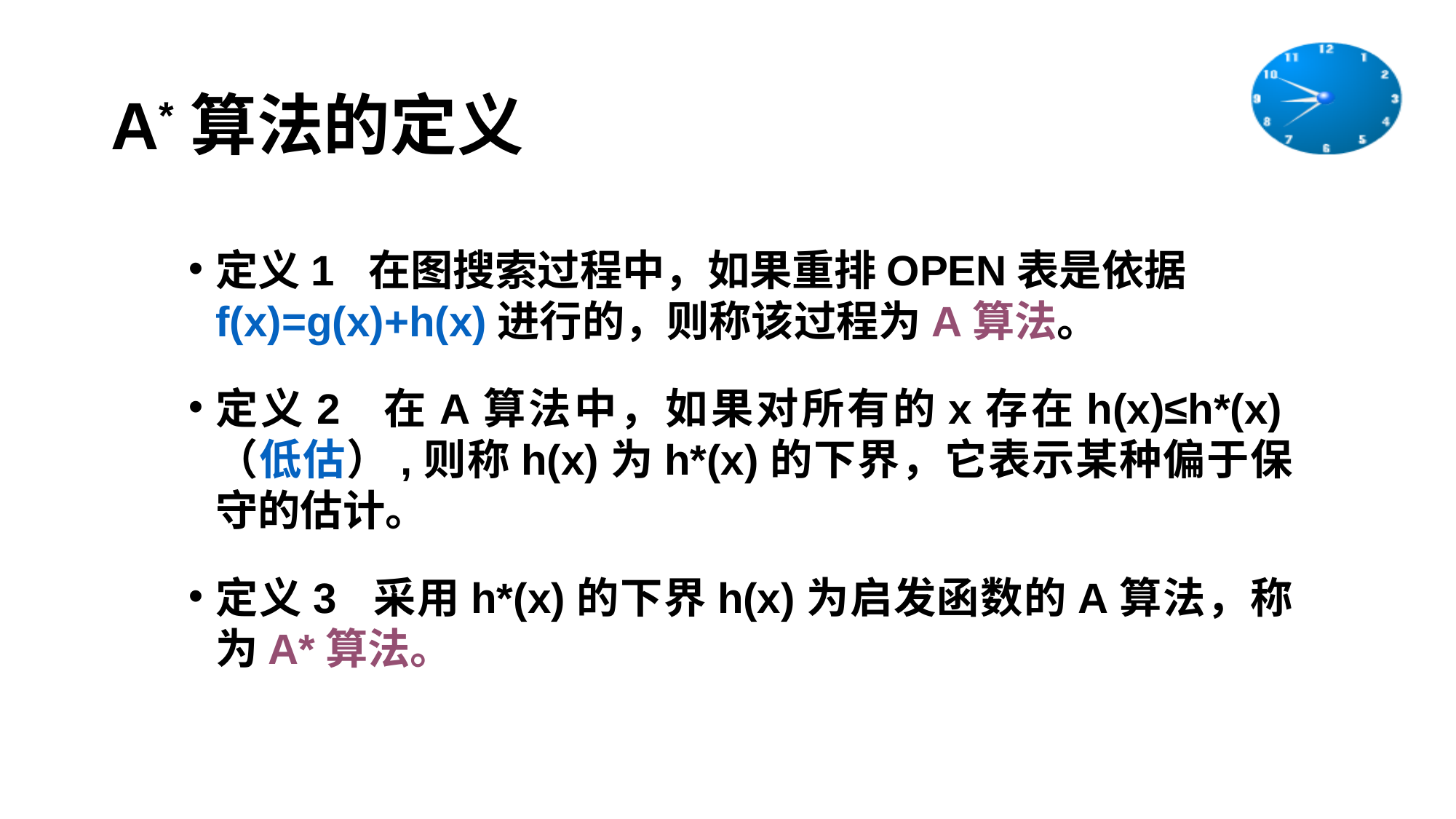

# A*算法的定义
定义1  在图搜索过程中，如果重排OPEN表是依据f(x)=g(x)+h(x)进行的，则称该过程为A算法。
定义2  在A算法中，如果对所有的x存在h(x)≤h*(x)（低估）,则称h(x)为h*(x)的下界，它表示某种偏于保守的估计。
定义3  采用h*(x)的下界h(x)为启发函数的A算法，称为A*算法。